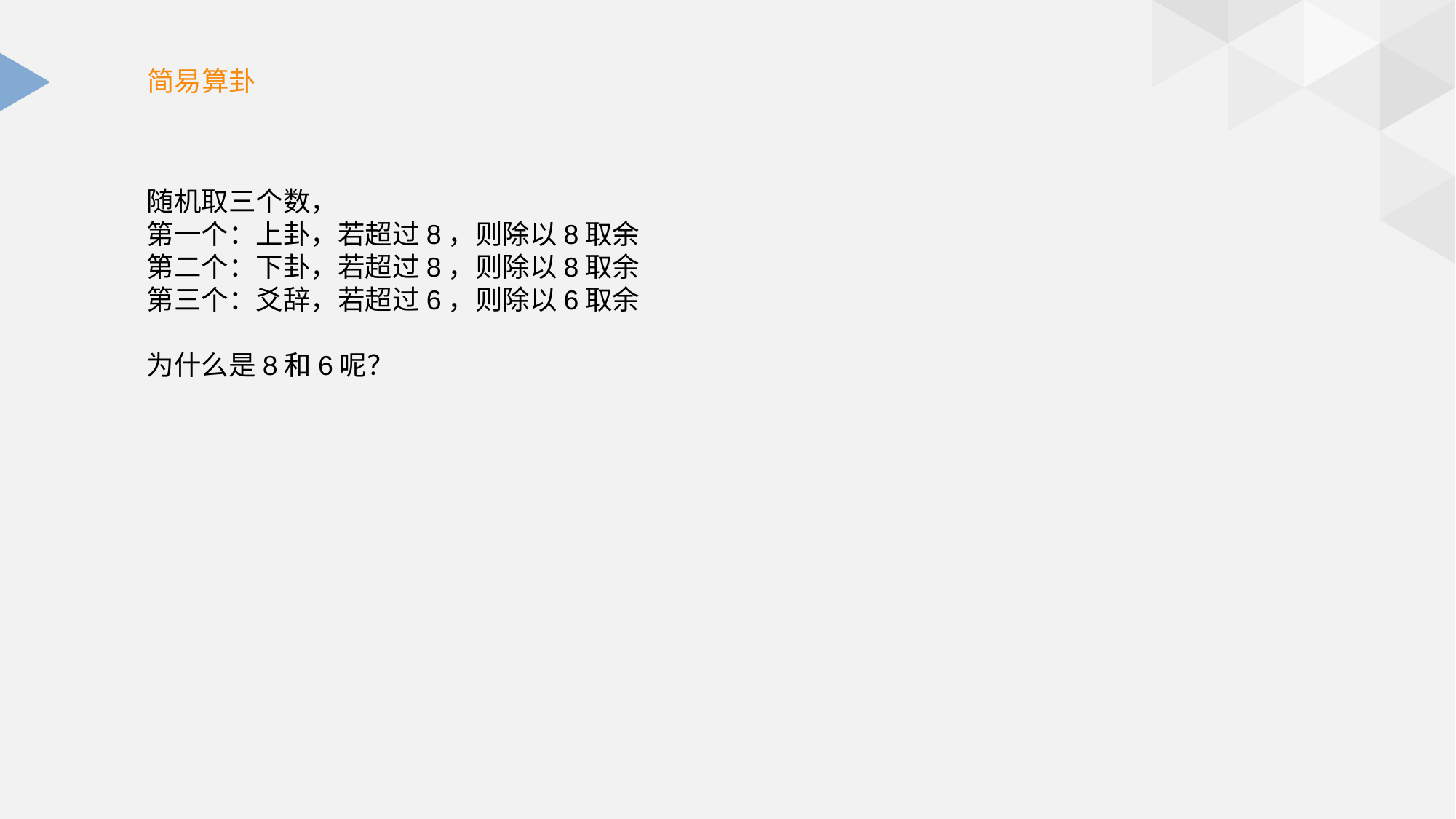

简易算卦

随机取三个数，
第一个：上卦，若超过8，则除以8取余
第二个：下卦，若超过8，则除以8取余
第三个：爻辞，若超过6，则除以6取余

为什么是8和6呢？